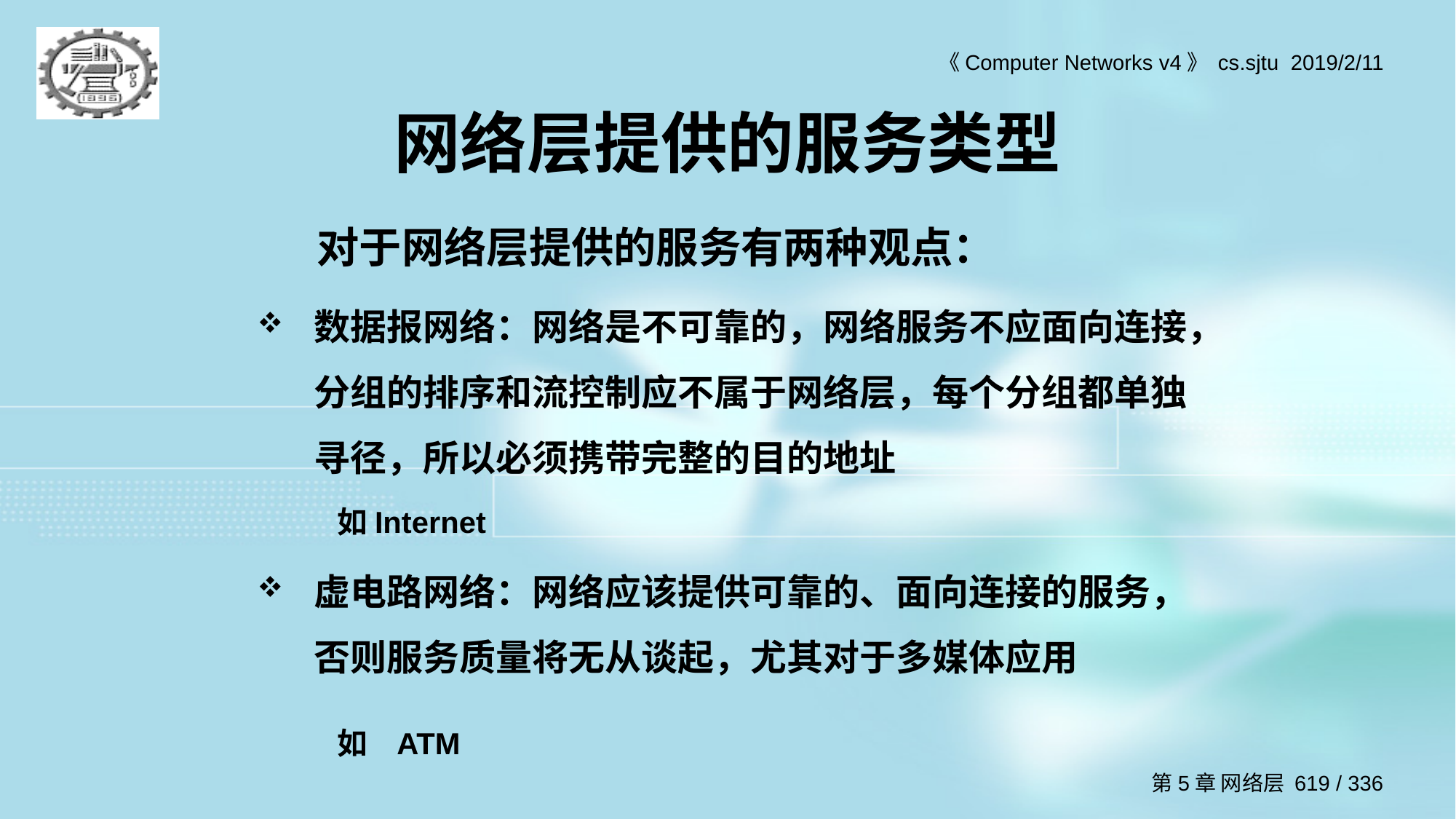

# 网络层提供的服务类型
对于网络层提供的服务有两种观点：
数据报网络：网络是不可靠的，网络服务不应面向连接，分组的排序和流控制应不属于网络层，每个分组都单独寻径，所以必须携带完整的目的地址
如Internet
虚电路网络：网络应该提供可靠的、面向连接的服务，否则服务质量将无从谈起，尤其对于多媒体应用
如  ATM